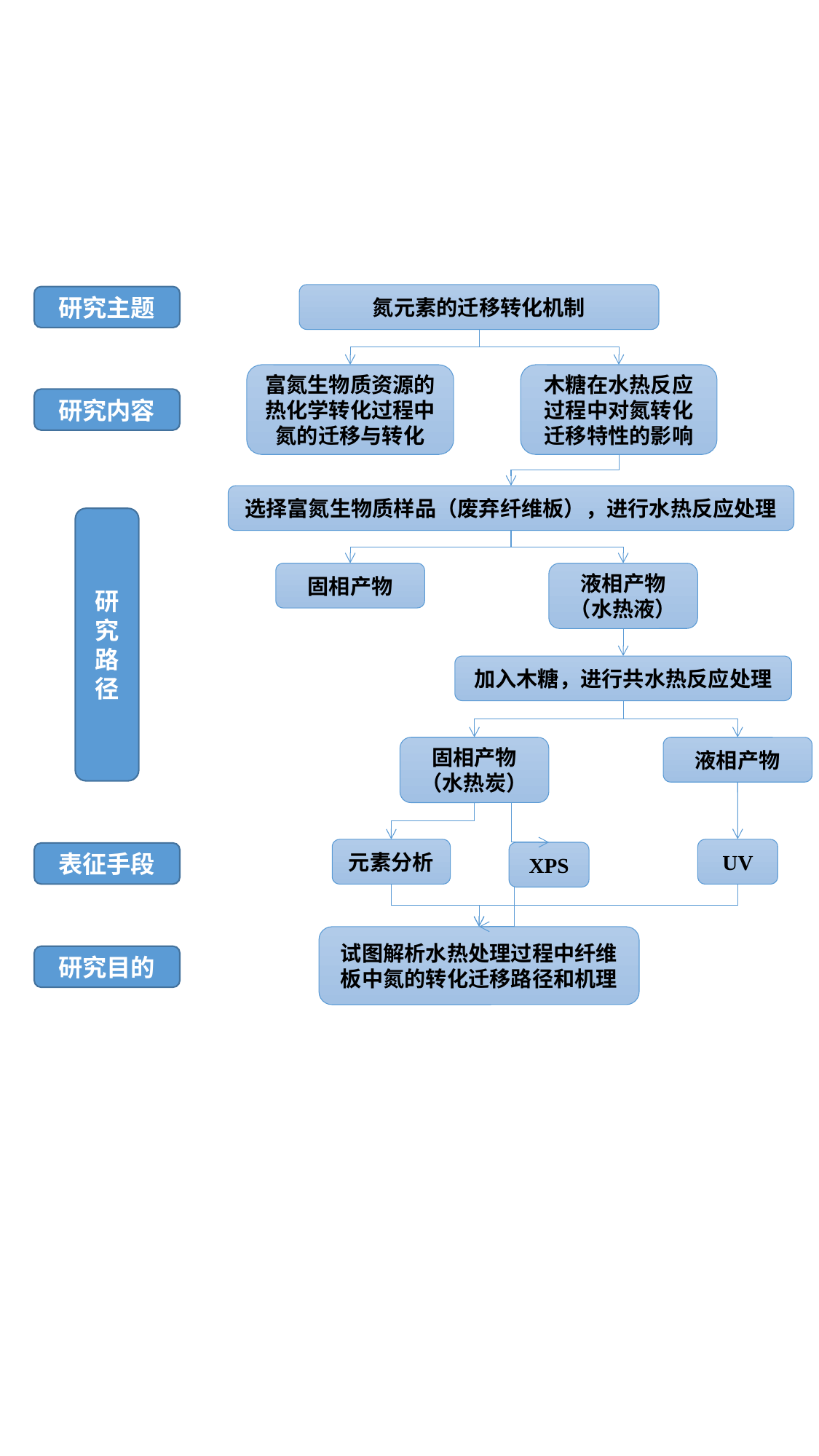

氮元素的迁移转化机制
研究主题
富氮生物质资源的热化学转化过程中氮的迁移与转化
木糖在水热反应过程中对氮转化迁移特性的影响
研究内容
选择富氮生物质样品（废弃纤维板），进行水热反应处理
研究路径
固相产物
液相产物（水热液）
加入木糖，进行共水热反应处理
固相产物
（水热炭）
液相产物
元素分析
UV
XPS
表征手段
试图解析水热处理过程中纤维板中氮的转化迁移路径和机理
研究目的